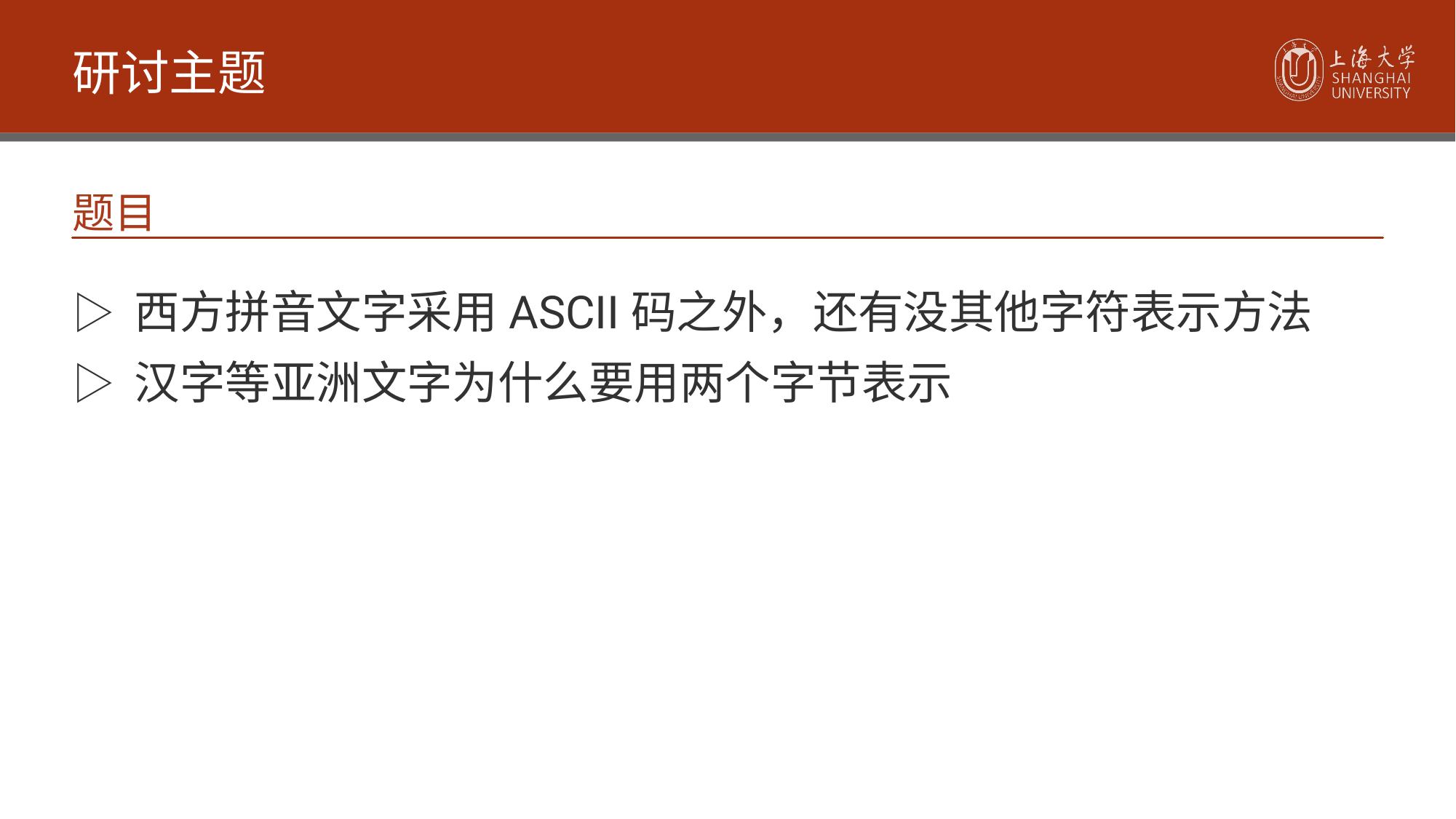

研讨主题
题目
▷ 西方拼音文字采用ASCII码之外，还有没其他字符表示方法
▷ 汉字等亚洲文字为什么要用两个字节表示